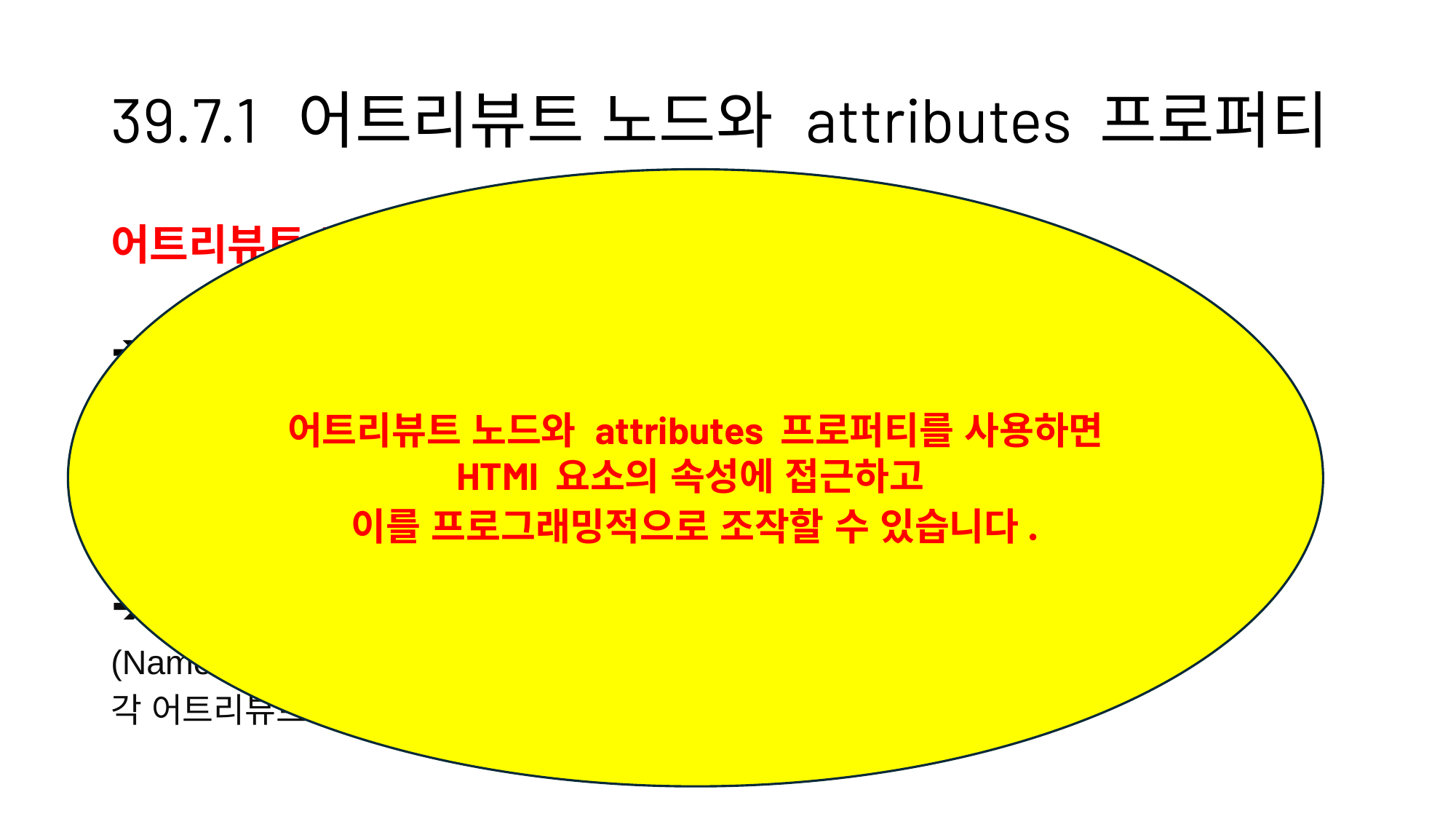

# 39.7.1  어트리뷰트 노드와 attributes 프로퍼티
어트리뷰트 노드와 attributes 프로퍼티를 사용하면 HTMl 요소의 속성에 접근하고
이를 프로그래밍적으로 조작할 수 있습니다.
어트리뷰트 노드

 HTML 요소의 속성(Attribute)을 나타내는 노드

 어트리뷰트 노드 정보 ->
      요소 노드의 attributes 프로퍼티를 통해 접근 가능.

attributes 프로퍼티는 NamedNodeMap 객체를 반환
(NamedNodeMap은 어트리뷰트의 컬렉션을 나타내는 객체이며,
각 어트리뷰트 노드는 이름과 값의 쌍으로 저장)